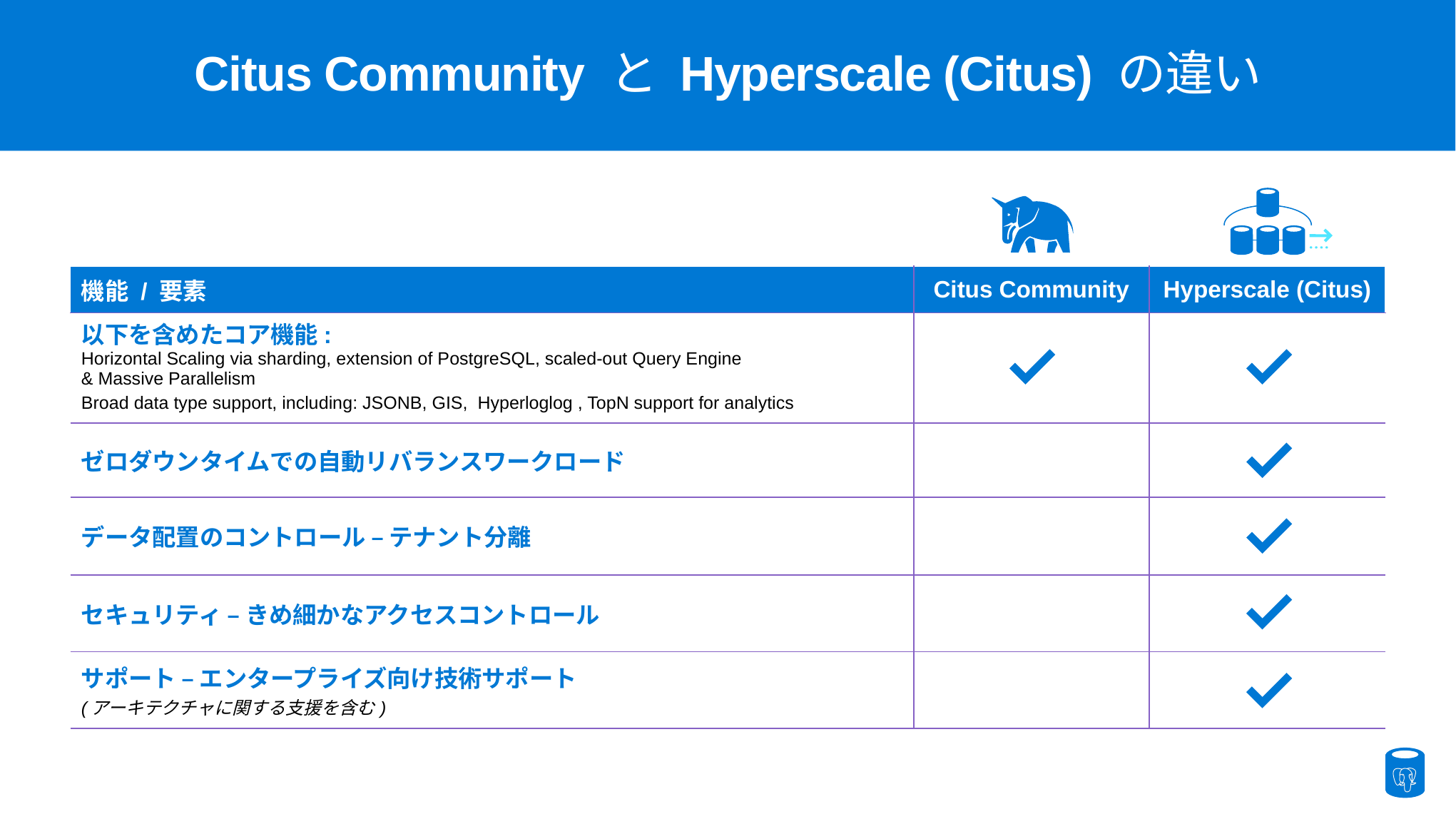

# Citus Community と Hyperscale (Citus) の違い

| 機能 / 要素 | Citus Community | Hyperscale (Citus) |
| --- | --- | --- |
| 以下を含めたコア機能: Horizontal Scaling via sharding, extension of PostgreSQL, scaled-out Query Engine & Massive Parallelism Broad data type support, including: JSONB, GIS, Hyperloglog , TopN support for analytics |  |  |
| ゼロダウンタイムでの自動リバランスワークロード |  |  |
| データ配置のコントロール – テナント分離 |  |  |
| セキュリティ – きめ細かなアクセスコントロール |  |  |
| サポート – エンタープライズ向け技術サポート (アーキテクチャに関する支援を含む) |  |  |